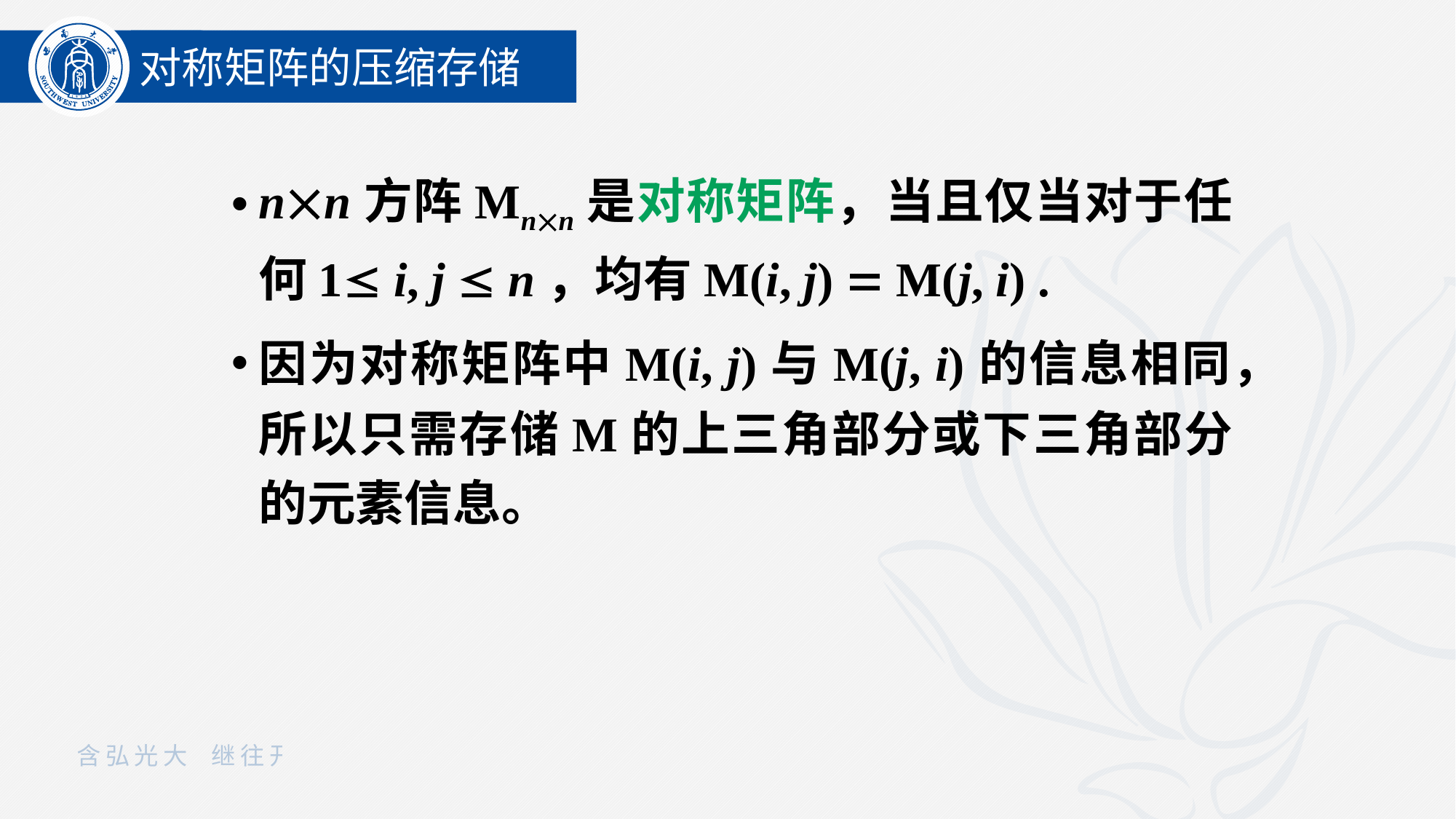

对称矩阵的压缩存储
n×n方阵Mn×n是对称矩阵，当且仅当对于任何1≤ i, j ≤ n，均有M(i, j) = M(j, i) .
因为对称矩阵中M(i, j)与M(j, i)的信息相同，所以只需存储M的上三角部分或下三角部分的元素信息。